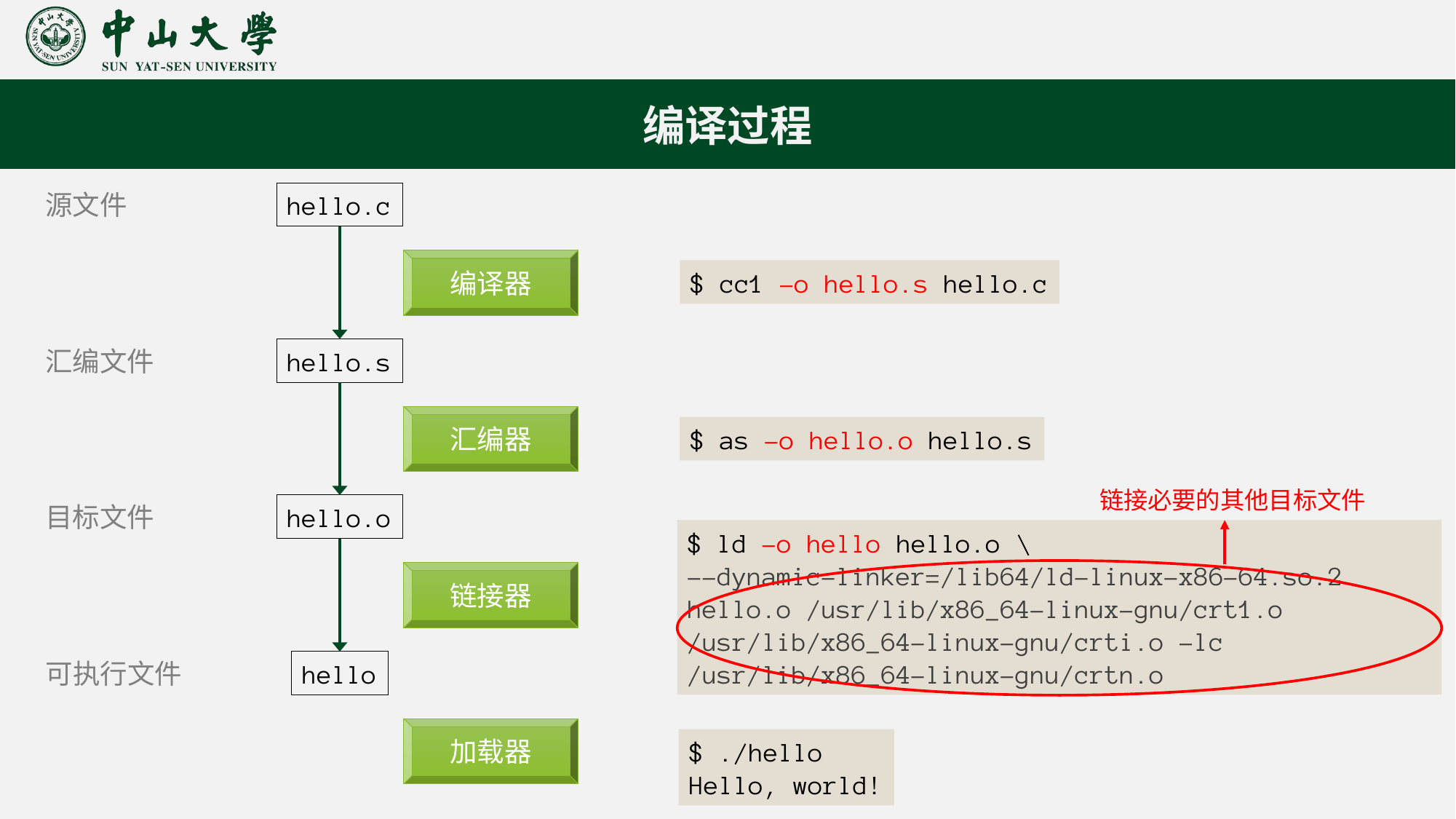

编译过程
源文件
hello.c
编译器
$ cc1 -o hello.s hello.c
汇编文件
hello.s
汇编器
$ as -o hello.o hello.s
链接必要的其他目标文件
目标文件
hello.o
$ ld -o hello hello.o \
--dynamic-linker=/lib64/ld-linux-x86-64.so.2 hello.o /usr/lib/x86_64-linux-gnu/crt1.o /usr/lib/x86_64-linux-gnu/crti.o -lc /usr/lib/x86_64-linux-gnu/crtn.o

链接器
可执行文件
hello
加载器
$ ./hello
Hello, world!